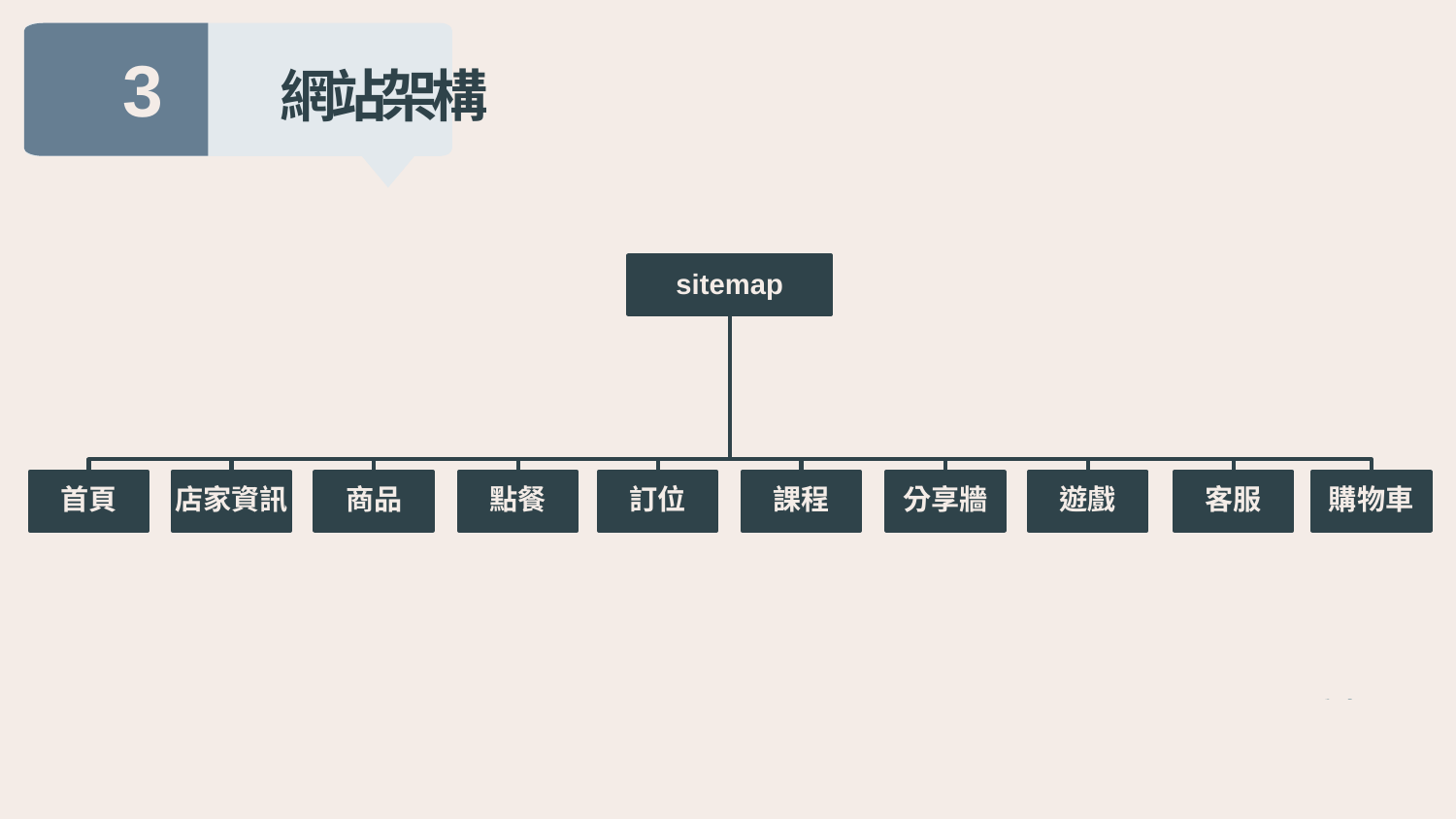

3          網站架構
sitemap
首頁
店家資訊
商品
點餐
訂位
課程
分享牆
遊戲
客服
購物車